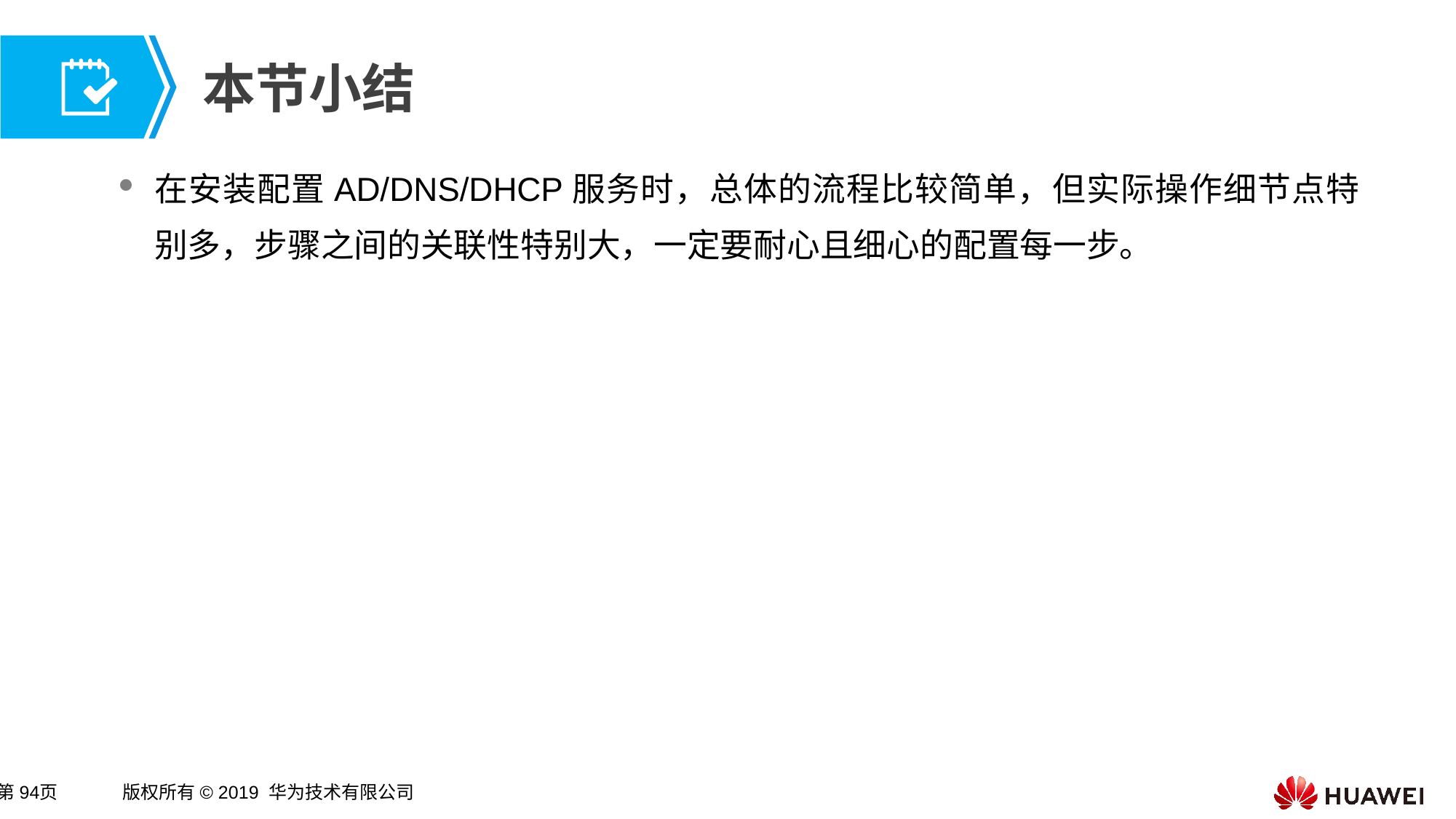

在安装配置AD/DNS/DHCP服务时，总体的流程比较简单，但实际操作细节点特别多，步骤之间的关联性特别大，一定要耐心且细心的配置每一步。